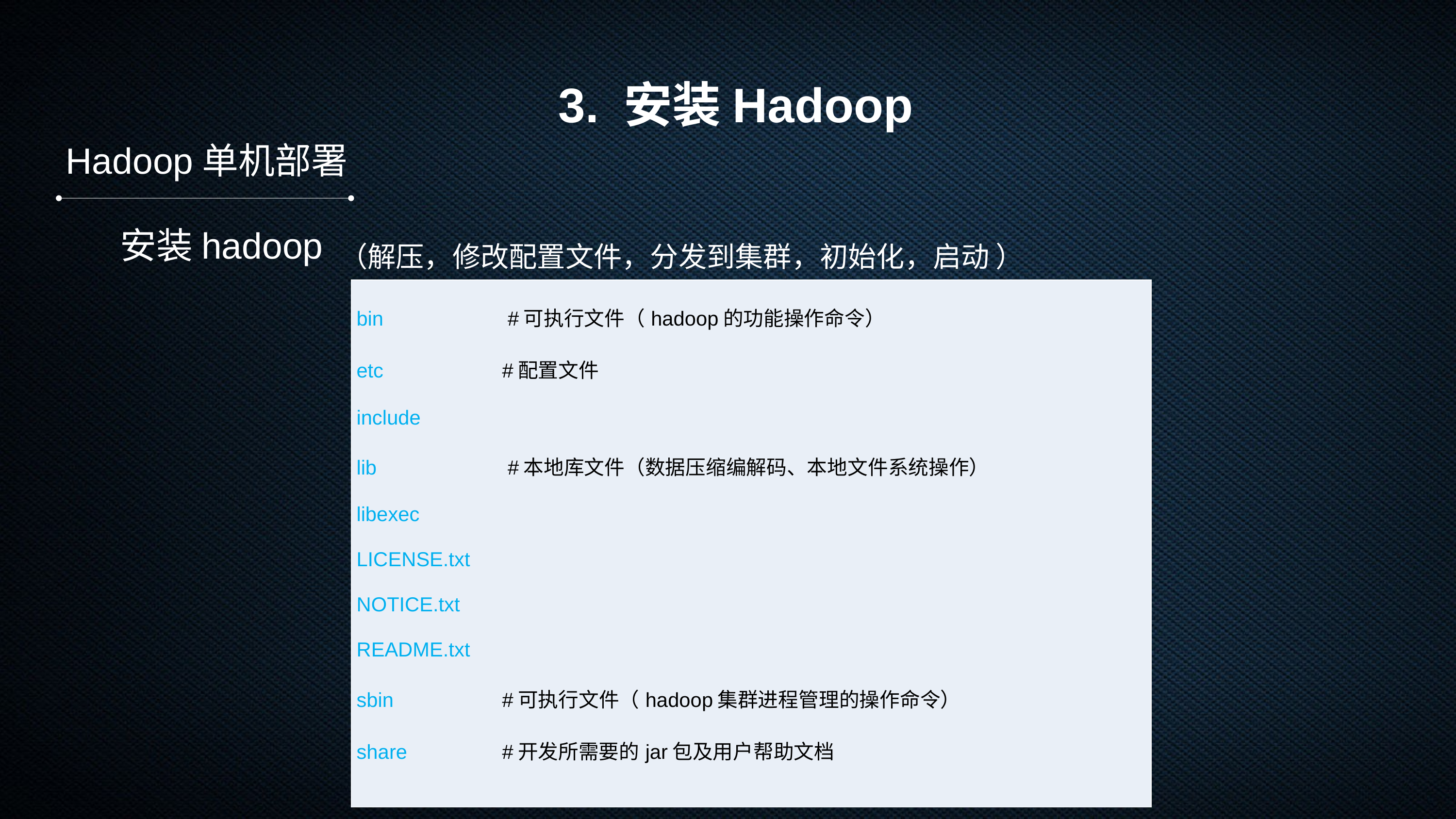

3. 安装Hadoop
Hadoop单机部署
（解压，修改配置文件，分发到集群，初始化，启动 ）
安装hadoop
| bin #可执行文件（hadoop的功能操作命令） etc #配置文件 include lib #本地库文件（数据压缩编解码、本地文件系统操作） libexec LICENSE.txt NOTICE.txt README.txt sbin #可执行文件（hadoop集群进程管理的操作命令） share #开发所需要的jar包及用户帮助文档 |
| --- |